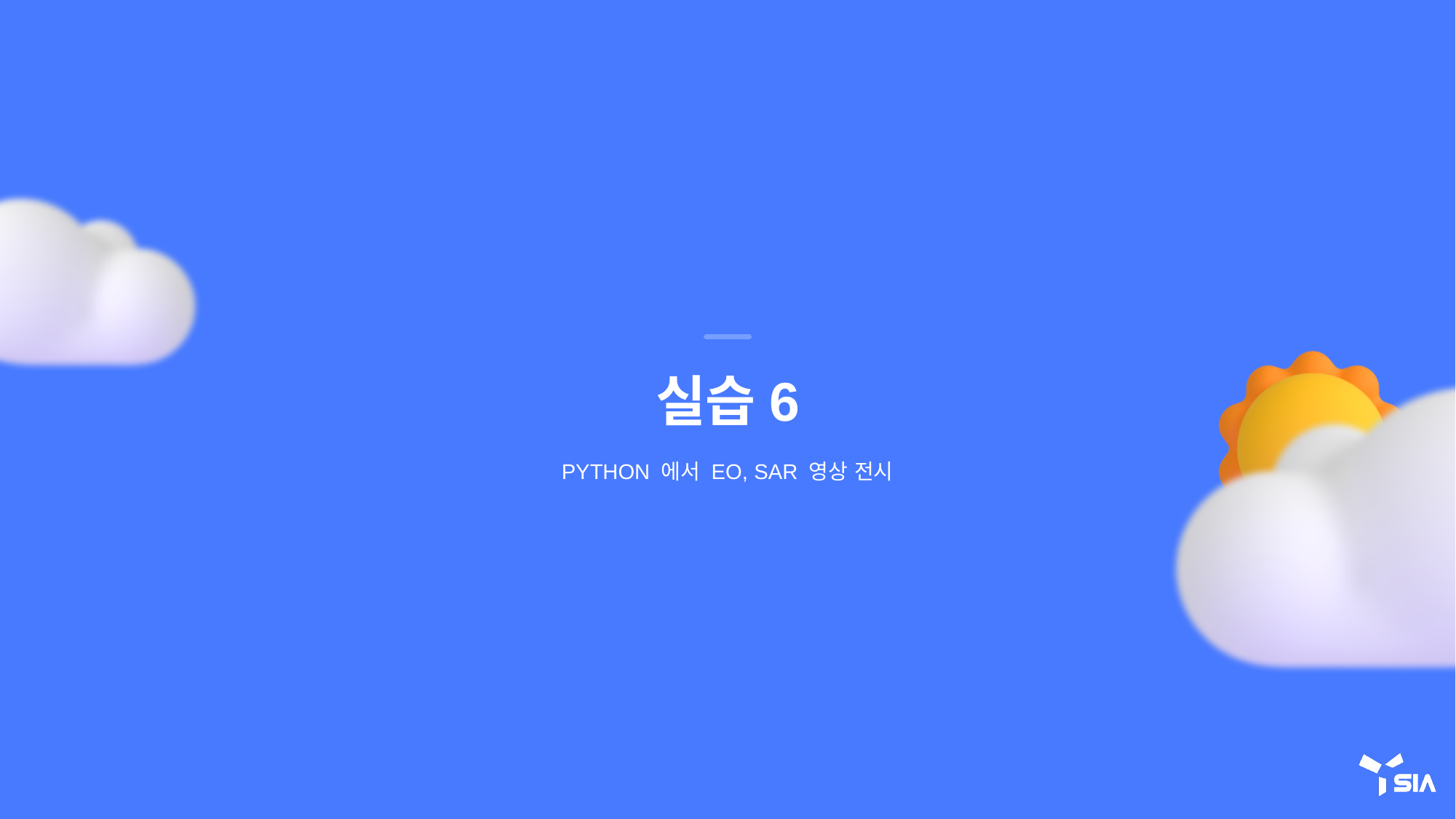

# 실습6
PYTHON 에서 EO, SAR 영상 전시